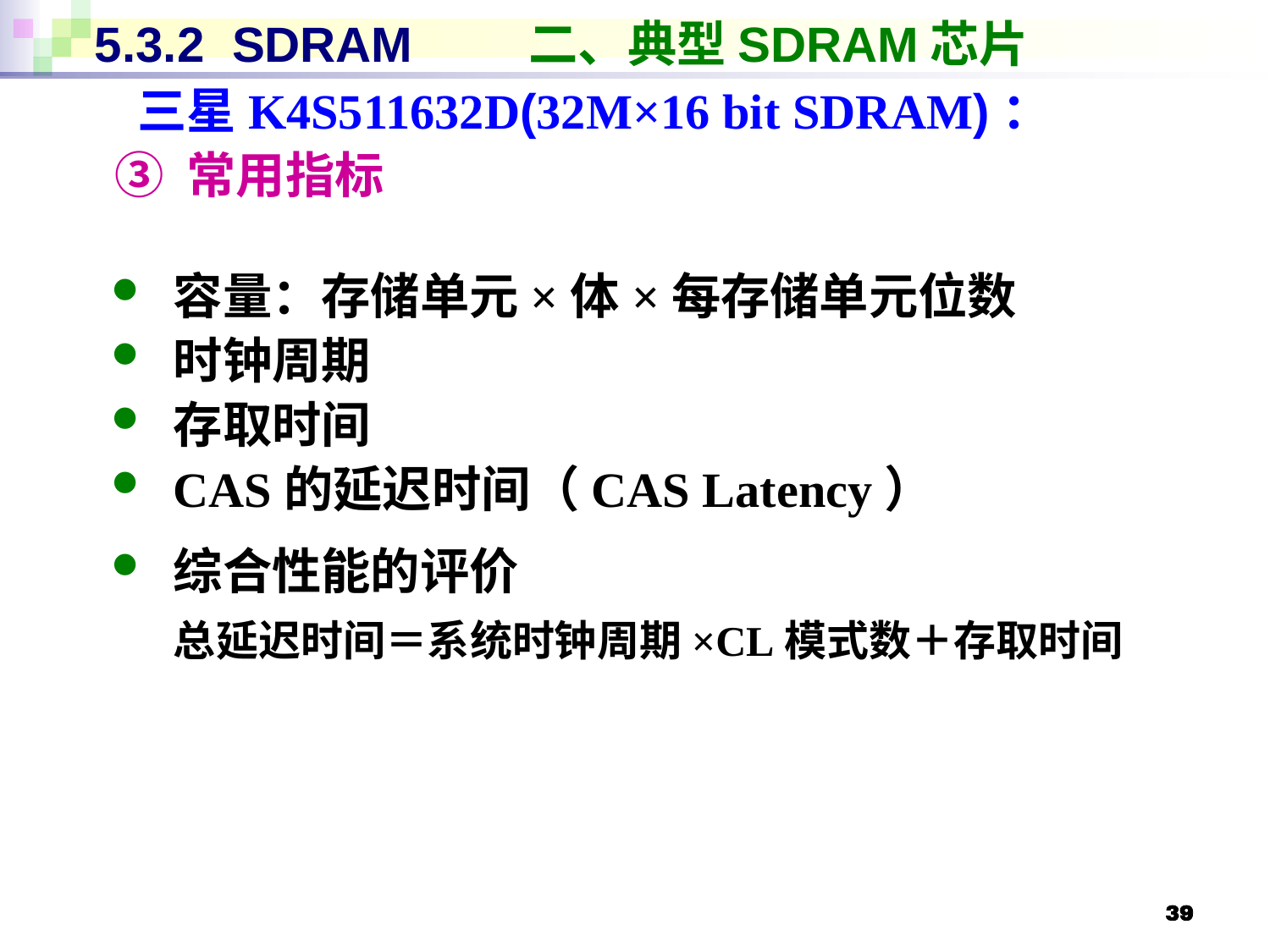

# 5.3.2  SDRAM	   二、典型SDRAM芯片
 三星K4S511632D(32M×16 bit SDRAM)：
③ 常用指标
容量：存储单元×体×每存储单元位数
时钟周期
存取时间
CAS的延迟时间（CAS Latency）
综合性能的评价
总延迟时间＝系统时钟周期×CL模式数＋存取时间
39